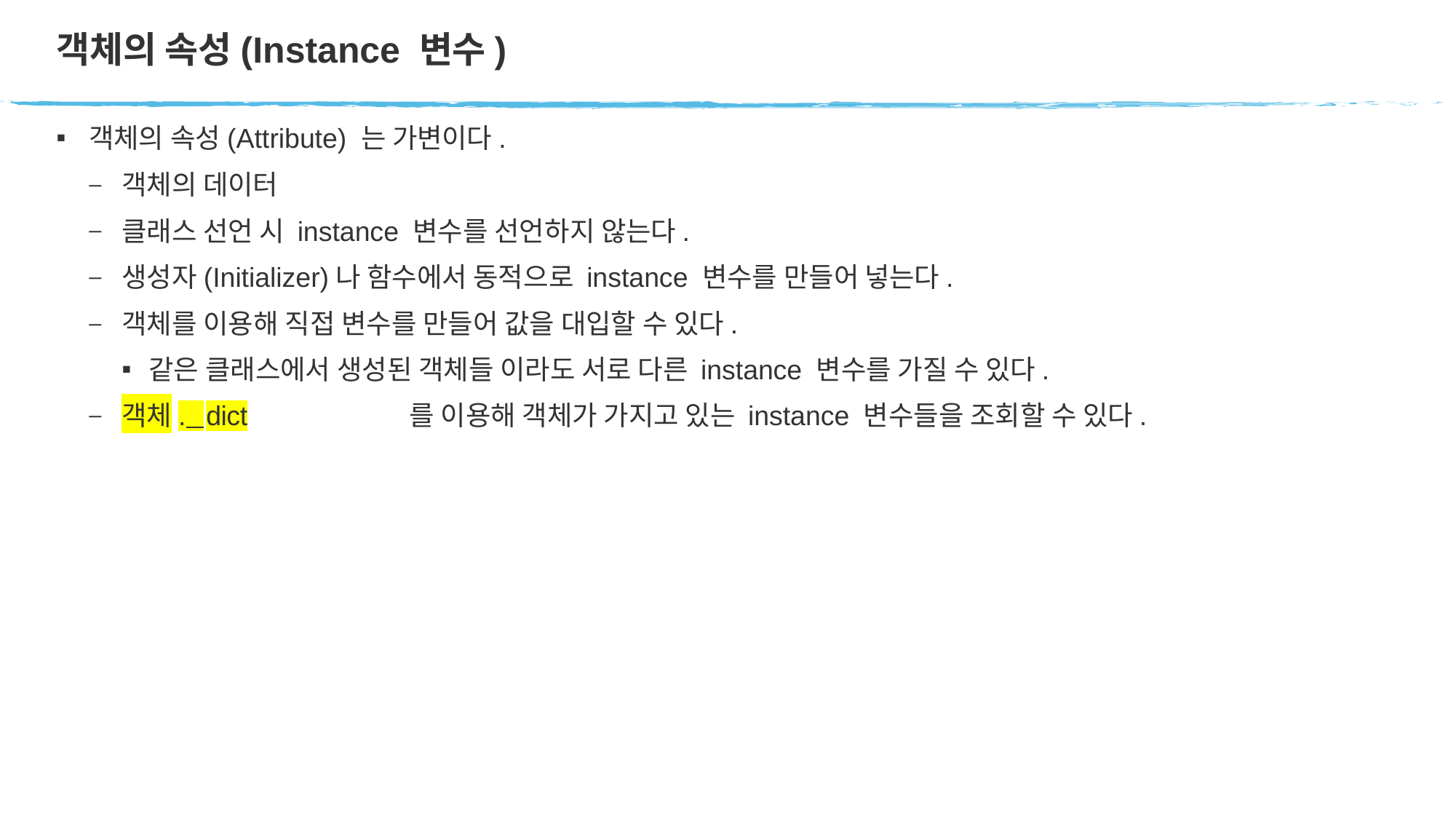

# 객체의 속성(Instance 변수)
객체의 속성(Attribute) 는 가변이다.
객체의 데이터
클래스 선언 시 instance 변수를 선언하지 않는다.
생성자(Initializer)나 함수에서 동적으로 instance 변수를 만들어 넣는다.
객체를 이용해 직접 변수를 만들어 값을 대입할 수 있다.
같은 클래스에서 생성된 객체들 이라도 서로 다른 instance 변수를 가질 수 있다.
객체.  dict	를 이용해 객체가 가지고 있는 instance 변수들을 조회할 수 있다.